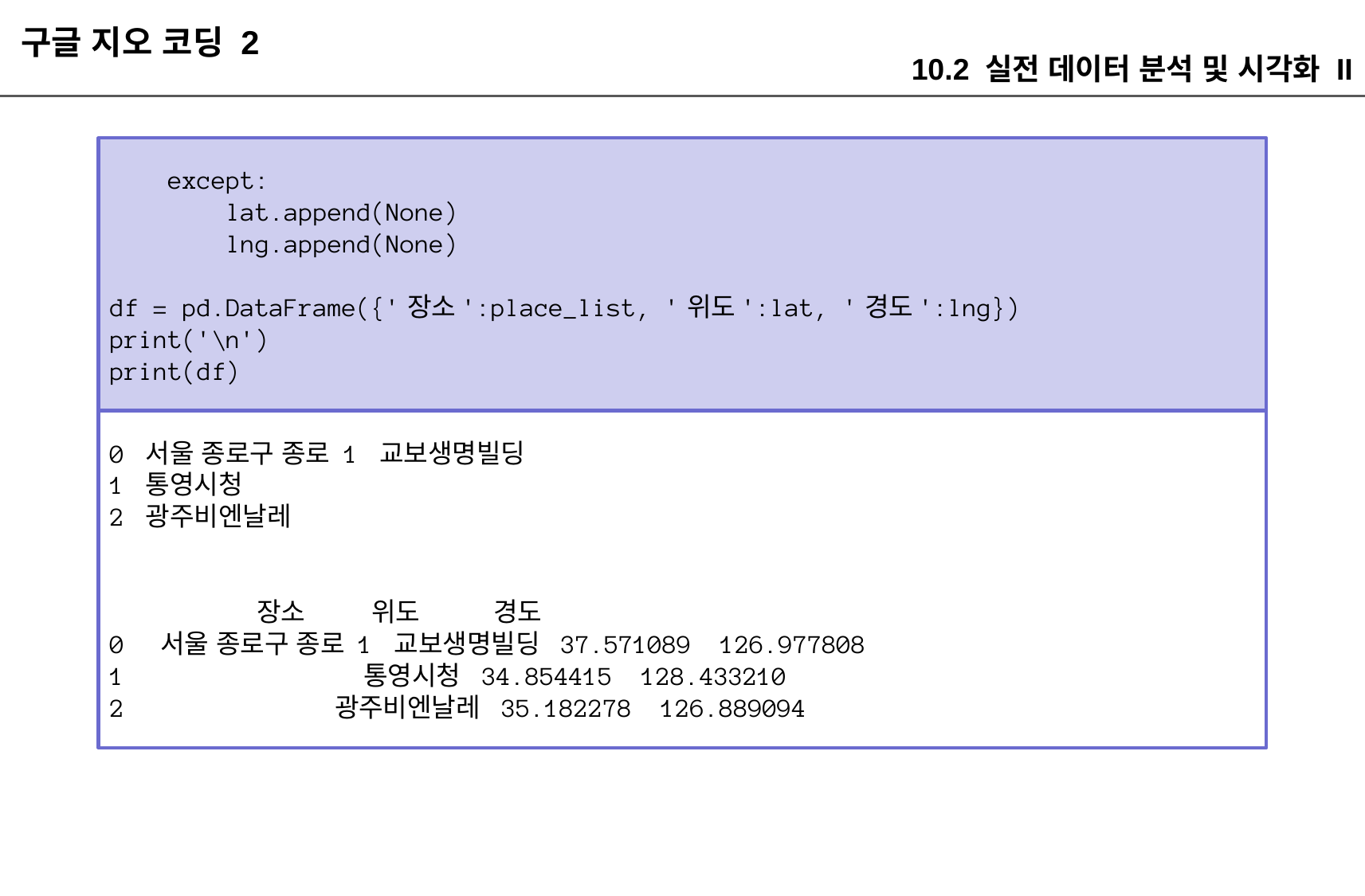

구글 지오 코딩 2
10.2 실전 데이터 분석 및 시각화 II
    except:
        lat.append(None)
        lng.append(None)

df = pd.DataFrame({'장소':place_list, '위도':lat, '경도':lng})
print('\n')
print(df)
0 서울 종로구 종로 1 교보생명빌딩
1 통영시청
2 광주비엔날레

                   장소         위도          경도
0  서울 종로구 종로 1 교보생명빌딩  37.571089  126.977808
1                통영시청  34.854415  128.433210
2              광주비엔날레  35.182278  126.889094